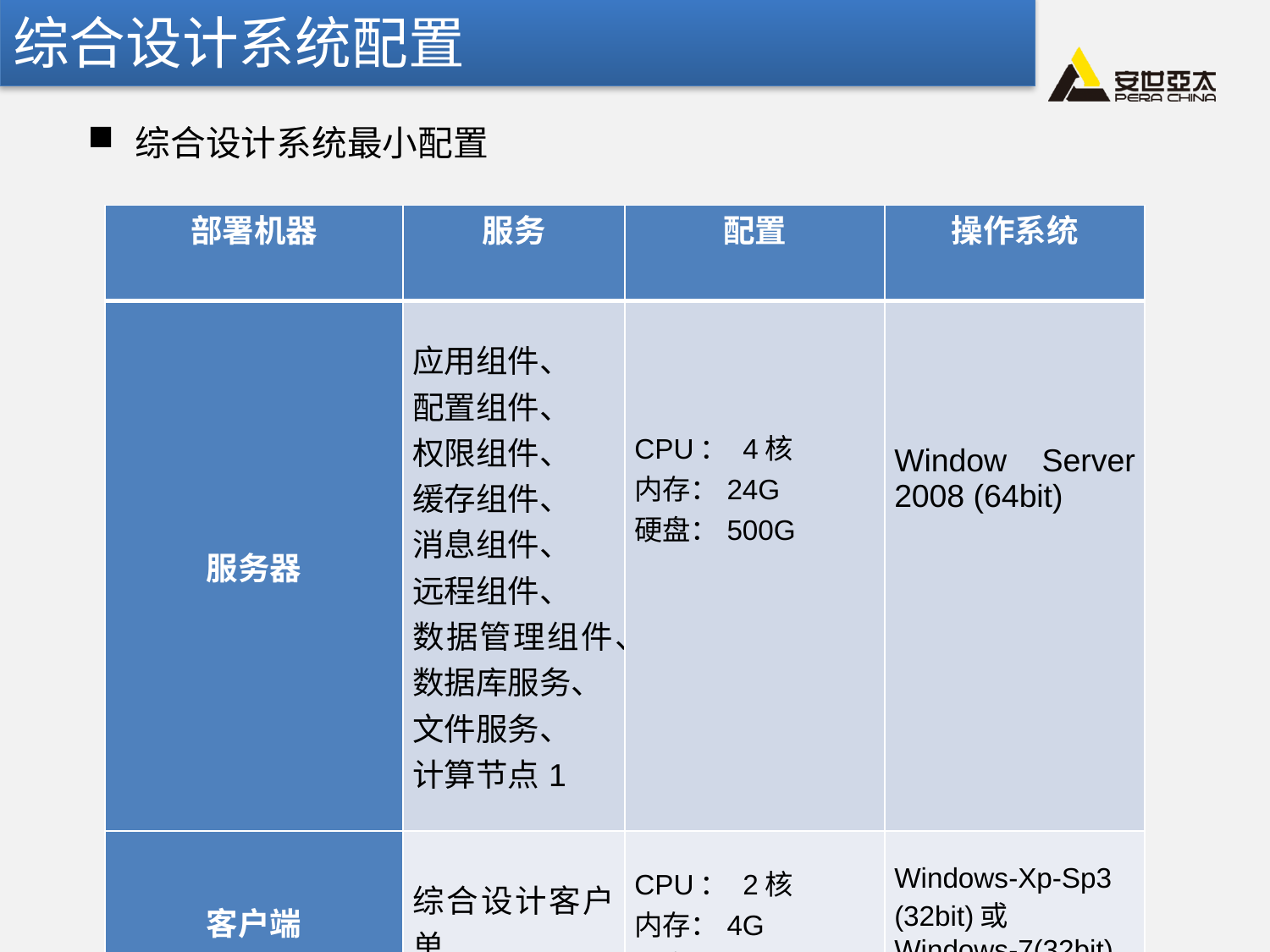

综合设计系统配置
综合设计系统最小配置

| 部署机器 | 服务 | 配置 | 操作系统 |
| --- | --- | --- | --- |
| 服务器 | 应用组件、 配置组件、 权限组件、 缓存组件、 消息组件、 远程组件、 数据管理组件、数据库服务、 文件服务、 计算节点1 | CPU： 4核 内存：24G 硬盘：500G | Window Server 2008 (64bit) |
| 客户端 | 综合设计客户单 | CPU： 2核 内存：4G 硬盘：100G | Windows-Xp-Sp3 (32bit)或 Windows-7(32bit) |